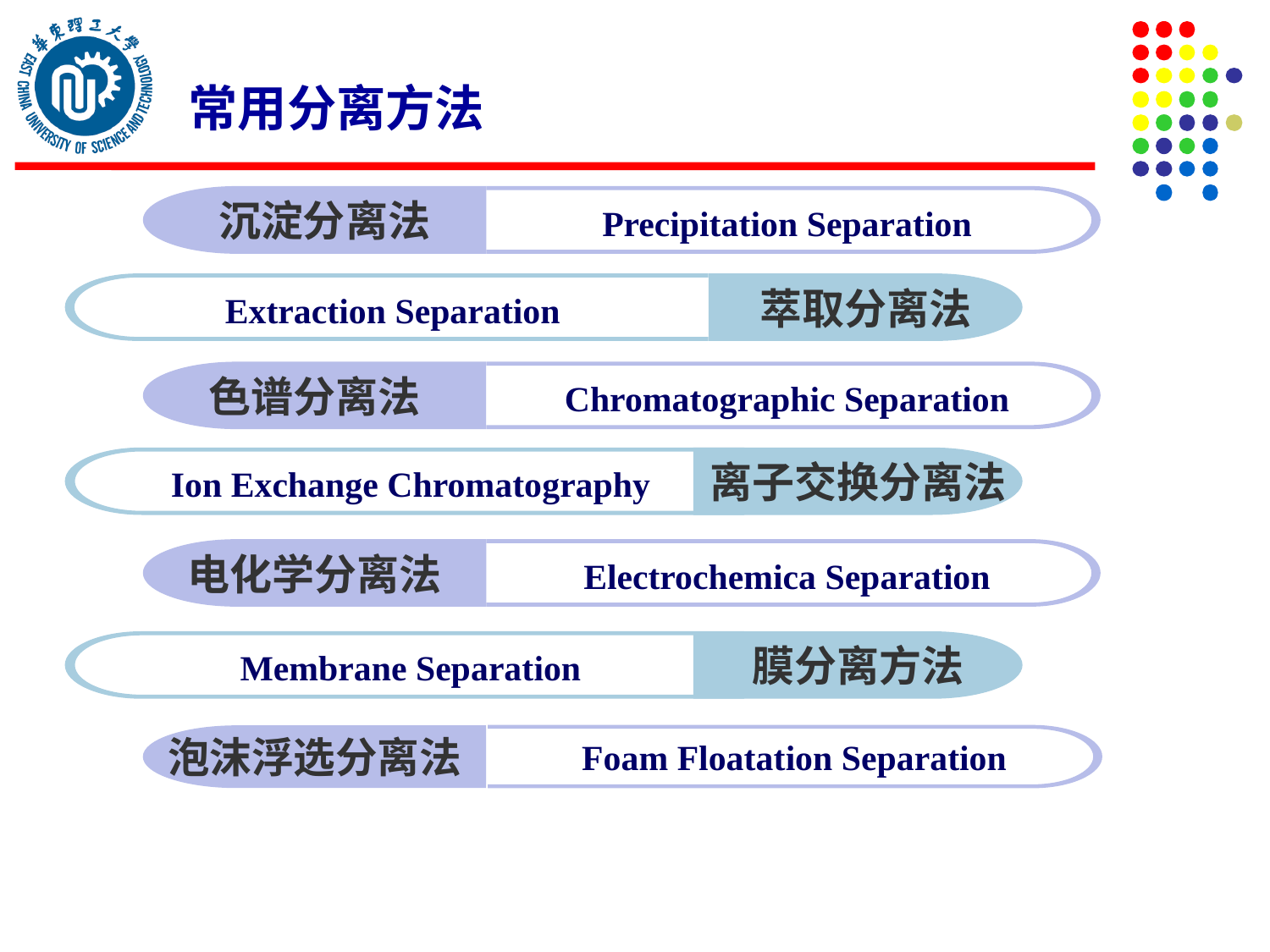

常用分离方法
 沉淀分离法
Precipitation Separation
Extraction Separation
萃取分离法
色谱分离法
Chromatographic Separation
Ion Exchange Chromatography
离子交换分离法
电化学分离法
Electrochemica Separation
Membrane Separation
膜分离方法

泡沫浮选分离法
Foam Floatation Separation